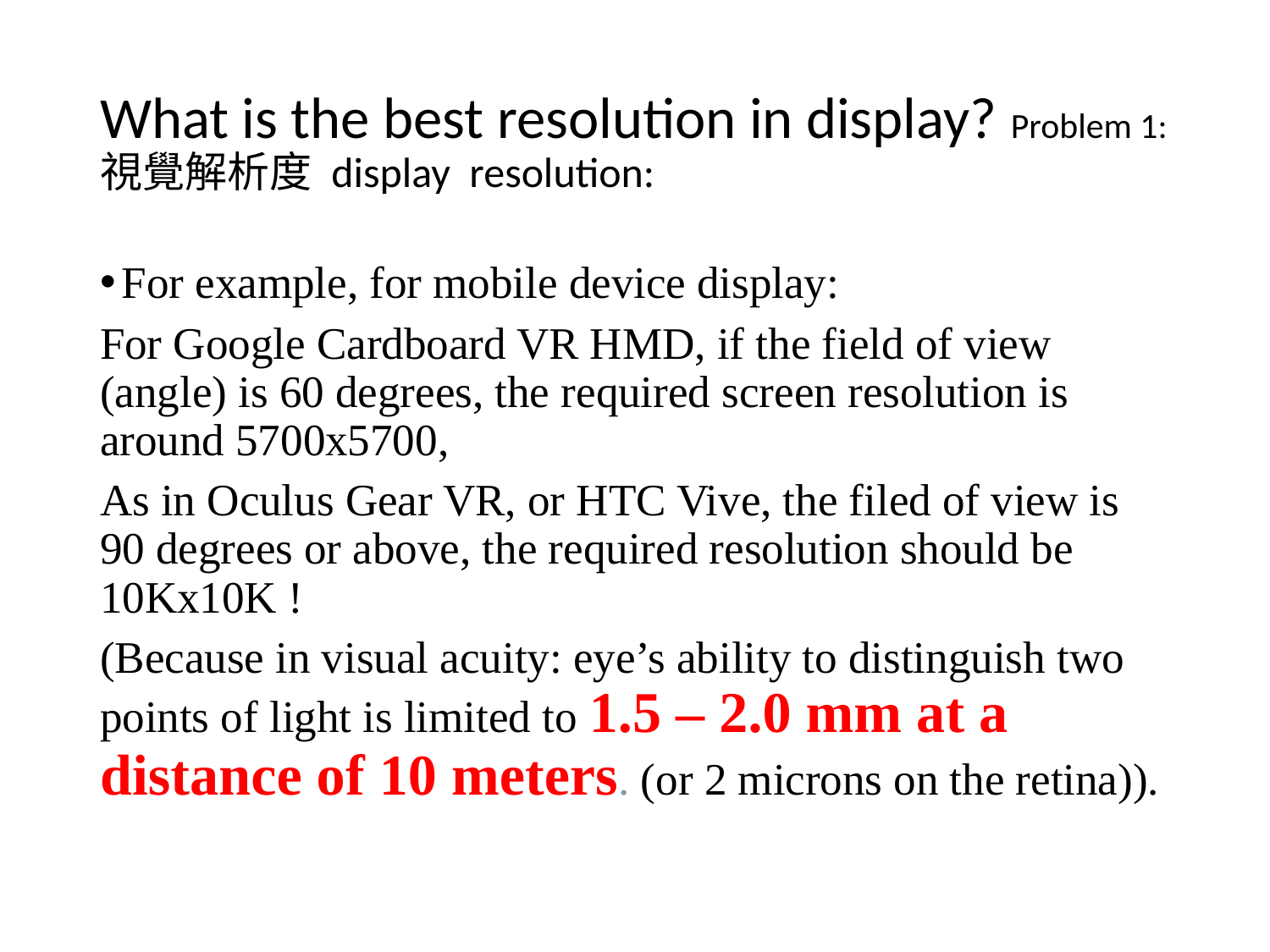

# What is the best resolution in display? Problem 1: 視覺解析度 display  resolution:
For example, for mobile device display:
For Google Cardboard VR HMD, if the field of view (angle) is 60 degrees, the required screen resolution is around 5700x5700,
As in Oculus Gear VR, or HTC Vive, the filed of view is 90 degrees or above, the required resolution should be  10Kx10K !
(Because in visual acuity: eye’s ability to distinguish two points of light is limited to 1.5 – 2.0 mm at a distance of 10 meters. (or 2 microns on the retina)).